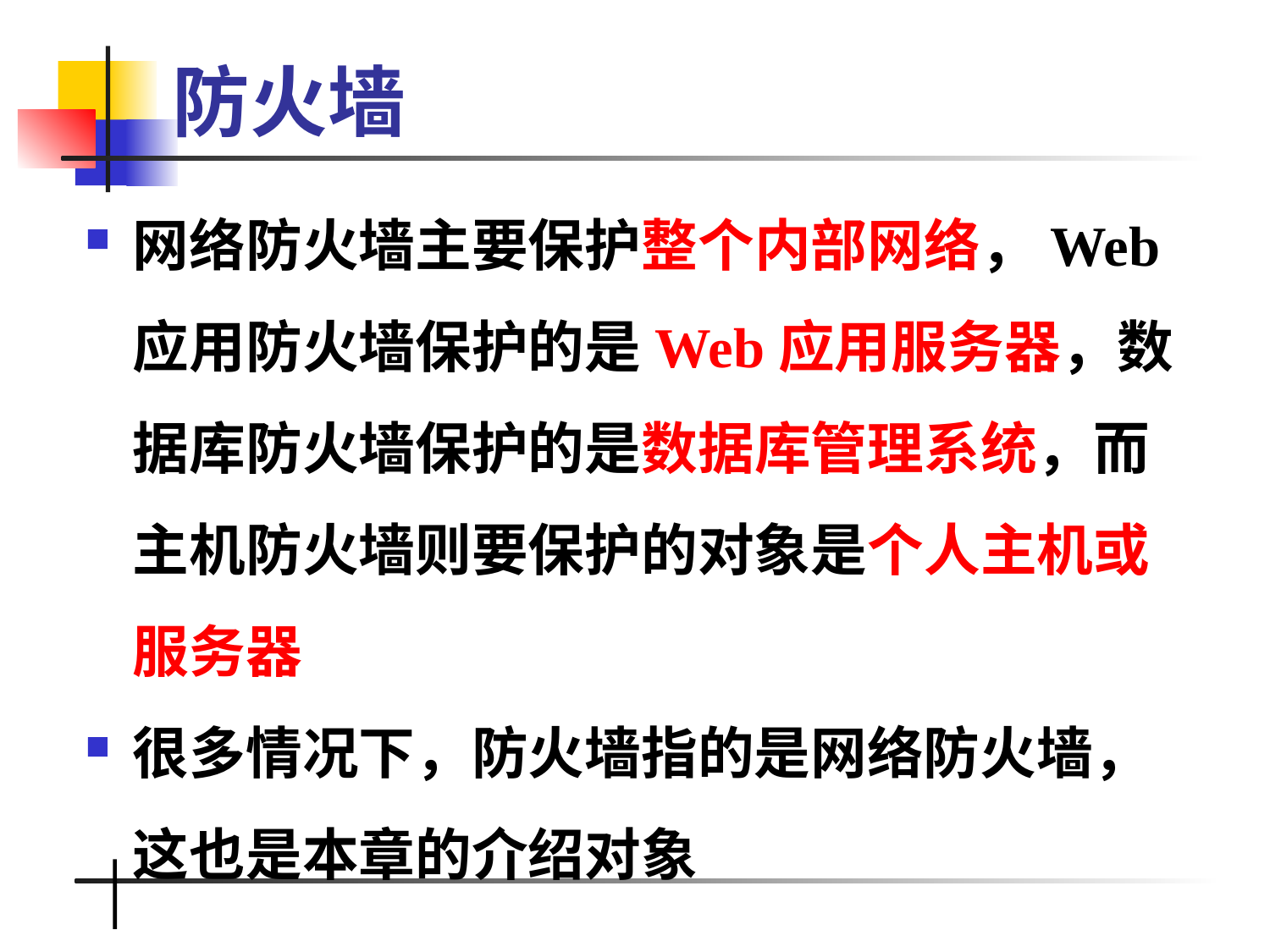

# 防火墙
网络防火墙主要保护整个内部网络，Web应用防火墙保护的是Web应用服务器，数据库防火墙保护的是数据库管理系统，而主机防火墙则要保护的对象是个人主机或服务器
很多情况下，防火墙指的是网络防火墙，这也是本章的介绍对象